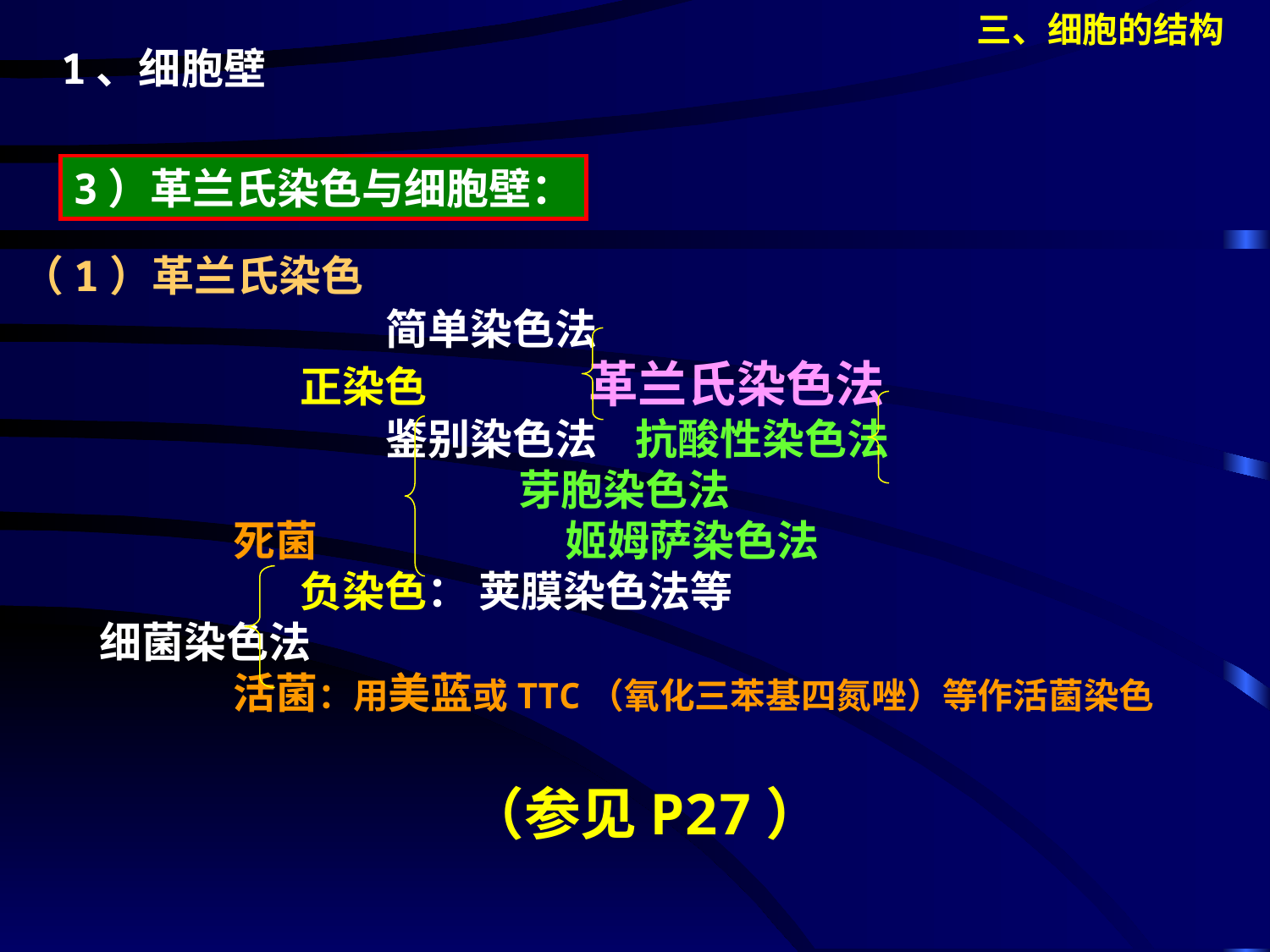

三、细胞的结构
1、细胞壁
3）革兰氏染色与细胞壁：
 （1）革兰氏染色
                             简单染色法
                    正染色                 革兰氏染色法
                             鉴别染色法    抗酸性染色法
                                           芽胞染色法
             死菌                          姬姆萨染色法
                    负染色： 荚膜染色法等
细菌染色法
             活菌：用美蓝或TTC（氧化三苯基四氮唑）等作活菌染色

（参见P27）